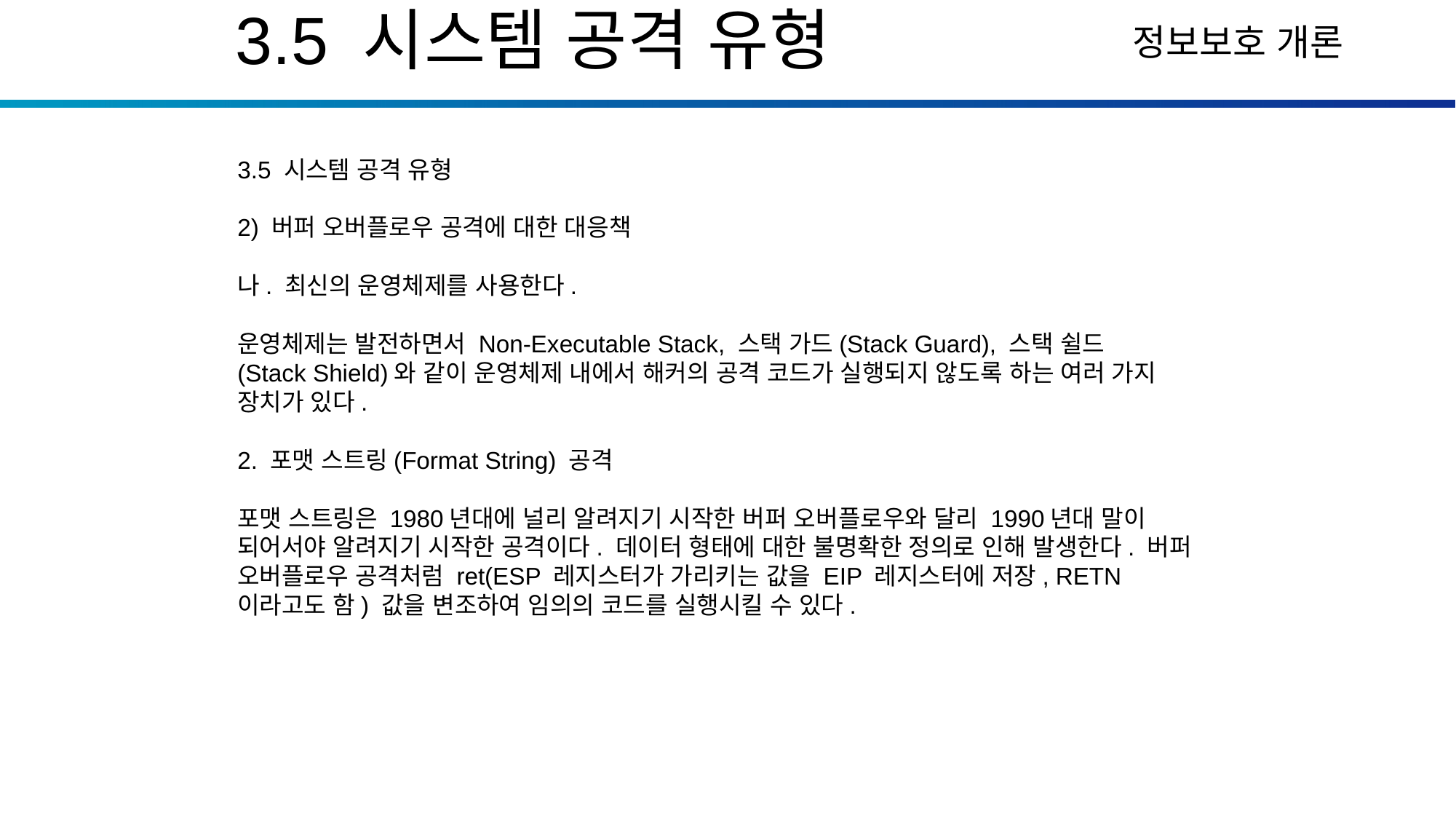

3.5 시스템 공격 유형
3.5 시스템 공격 유형

2) 버퍼 오버플로우 공격에 대한 대응책

나. 최신의 운영체제를 사용한다.

운영체제는 발전하면서 Non-Executable Stack, 스택 가드(Stack Guard), 스택 쉴드
(Stack Shield)와 같이 운영체제 내에서 해커의 공격 코드가 실행되지 않도록 하는 여러 가지 장치가 있다.

2. 포맷 스트링(Format String) 공격

포맷 스트링은 1980년대에 널리 알려지기 시작한 버퍼 오버플로우와 달리 1990년대 말이 되어서야 알려지기 시작한 공격이다. 데이터 형태에 대한 불명확한 정의로 인해 발생한다. 버퍼 오버플로우 공격처럼 ret(ESP 레지스터가 가리키는 값을 EIP 레지스터에 저장, RETN이라고도 함) 값을 변조하여 임의의 코드를 실행시킬 수 있다.